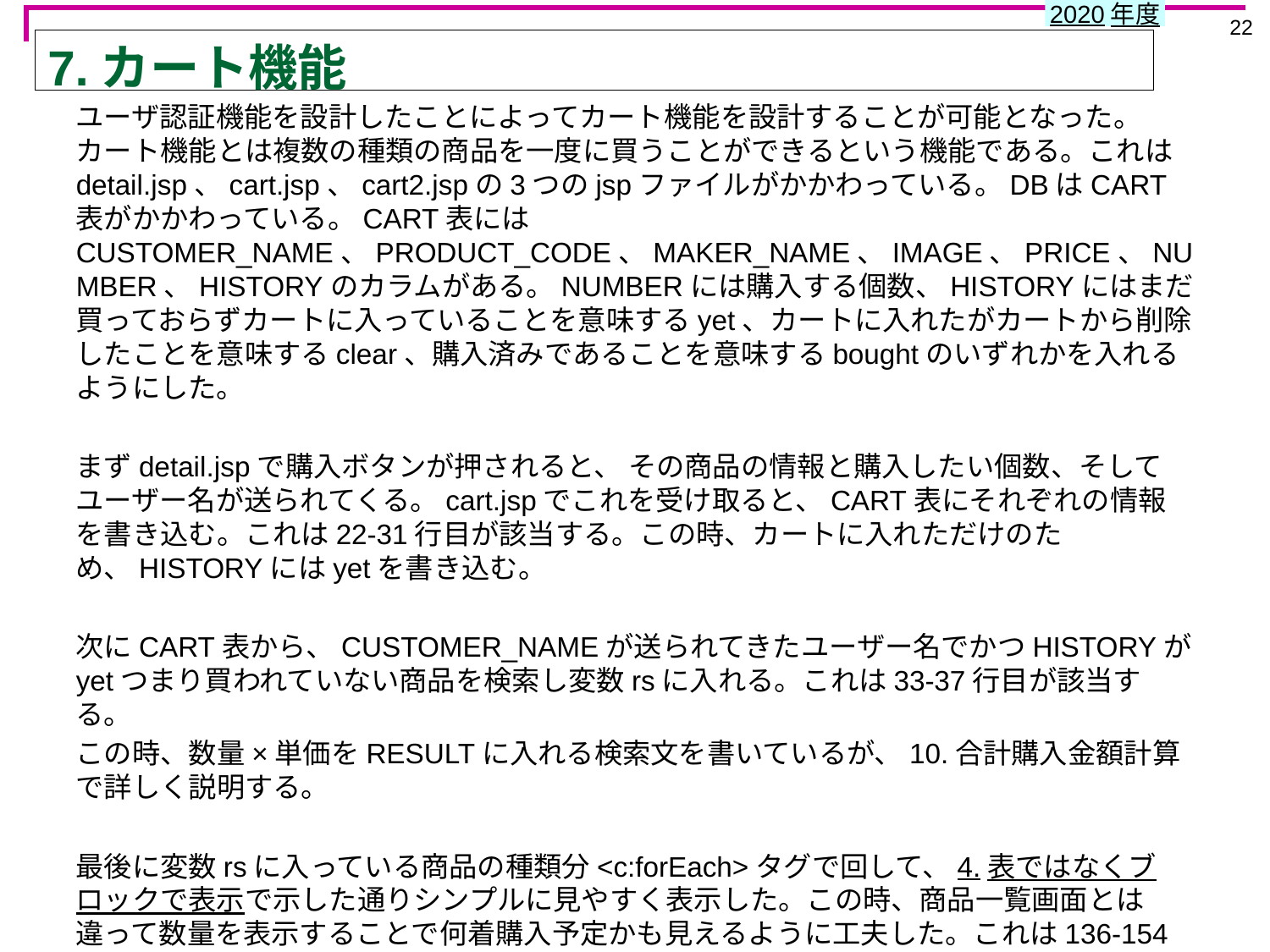

22
# 7.カート機能
ユーザ認証機能を設計したことによってカート機能を設計することが可能となった。カート機能とは複数の種類の商品を一度に買うことができるという機能である。これはdetail.jsp、cart.jsp、cart2.jspの3つのjspファイルがかかわっている。DBはCART表がかかわっている。CART表にはCUSTOMER_NAME、PRODUCT_CODE、MAKER_NAME、IMAGE、PRICE、NUMBER、HISTORYのカラムがある。NUMBERには購入する個数、HISTORYにはまだ買っておらずカートに入っていることを意味するyet、カートに入れたがカートから削除したことを意味するclear、購入済みであることを意味するboughtのいずれかを入れるようにした。

まずdetail.jspで購入ボタンが押されると、 その商品の情報と購入したい個数、そしてユーザー名が送られてくる。cart.jspでこれを受け取ると、CART表にそれぞれの情報を書き込む。これは22-31行目が該当する。この時、カートに入れただけのため、HISTORYにはyetを書き込む。

次にCART表から、CUSTOMER_NAMEが送られてきたユーザー名でかつHISTORYがyetつまり買われていない商品を検索し変数rsに入れる。これは33-37行目が該当する。
この時、数量×単価をRESULTに入れる検索文を書いているが、10.合計購入金額計算で詳しく説明する。

最後に変数rsに入っている商品の種類分<c:forEach>タグで回して、4.表ではなくブロックで表示で示した通りシンプルに見やすく表示した。この時、商品一覧画面とは違って数量を表示することで何着購入予定かも見えるように工夫した。これは136-154行目が該当する。